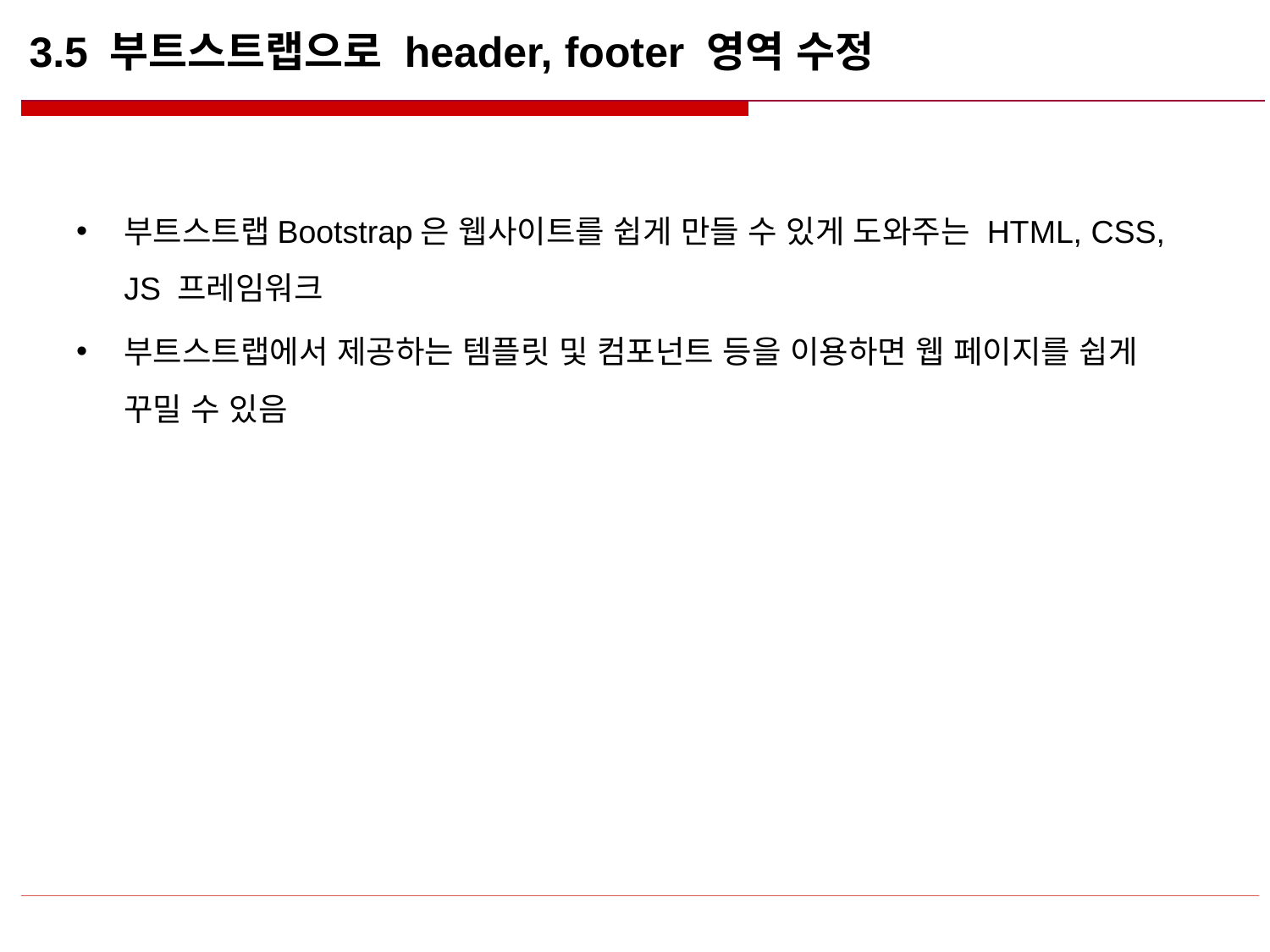

# 3.5 부트스트랩으로 header, footer 영역 수정
부트스트랩Bootstrap은 웹사이트를 쉽게 만들 수 있게 도와주는 HTML, CSS, JS 프레임워크
부트스트랩에서 제공하는 템플릿 및 컴포넌트 등을 이용하면 웹 페이지를 쉽게 꾸밀 수 있음